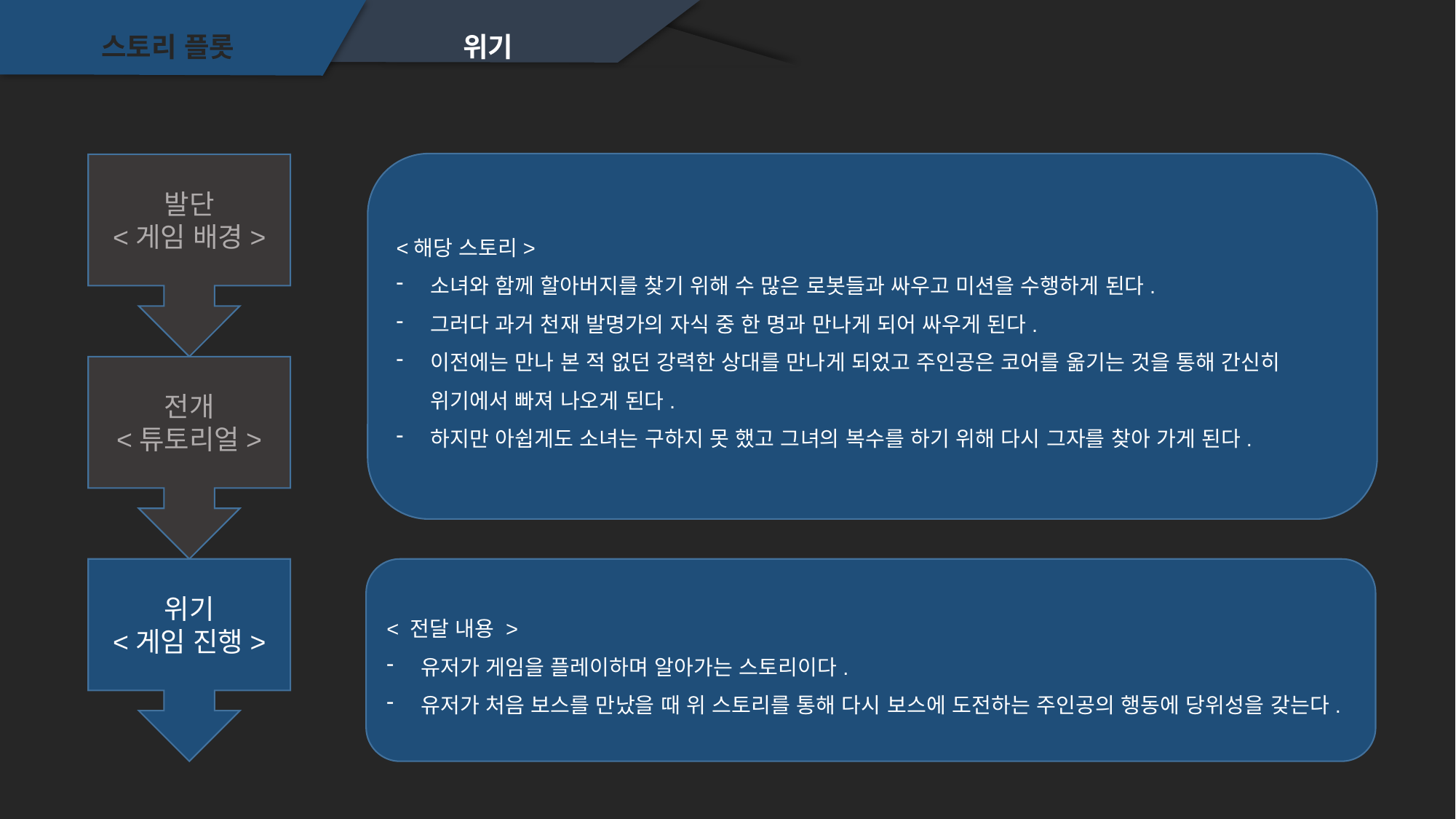

스토리 플롯
위기
<해당 스토리>
소녀와 함께 할아버지를 찾기 위해 수 많은 로봇들과 싸우고 미션을 수행하게 된다.
그러다 과거 천재 발명가의 자식 중 한 명과 만나게 되어 싸우게 된다.
이전에는 만나 본 적 없던 강력한 상대를 만나게 되었고 주인공은 코어를 옮기는 것을 통해 간신히 위기에서 빠져 나오게 된다.
하지만 아쉽게도 소녀는 구하지 못 했고 그녀의 복수를 하기 위해 다시 그자를 찾아 가게 된다.
발단
<게임 배경>
전개
<튜토리얼>
< 전달 내용 >
유저가 게임을 플레이하며 알아가는 스토리이다.
유저가 처음 보스를 만났을 때 위 스토리를 통해 다시 보스에 도전하는 주인공의 행동에 당위성을 갖는다.
위기
<게임 진행>